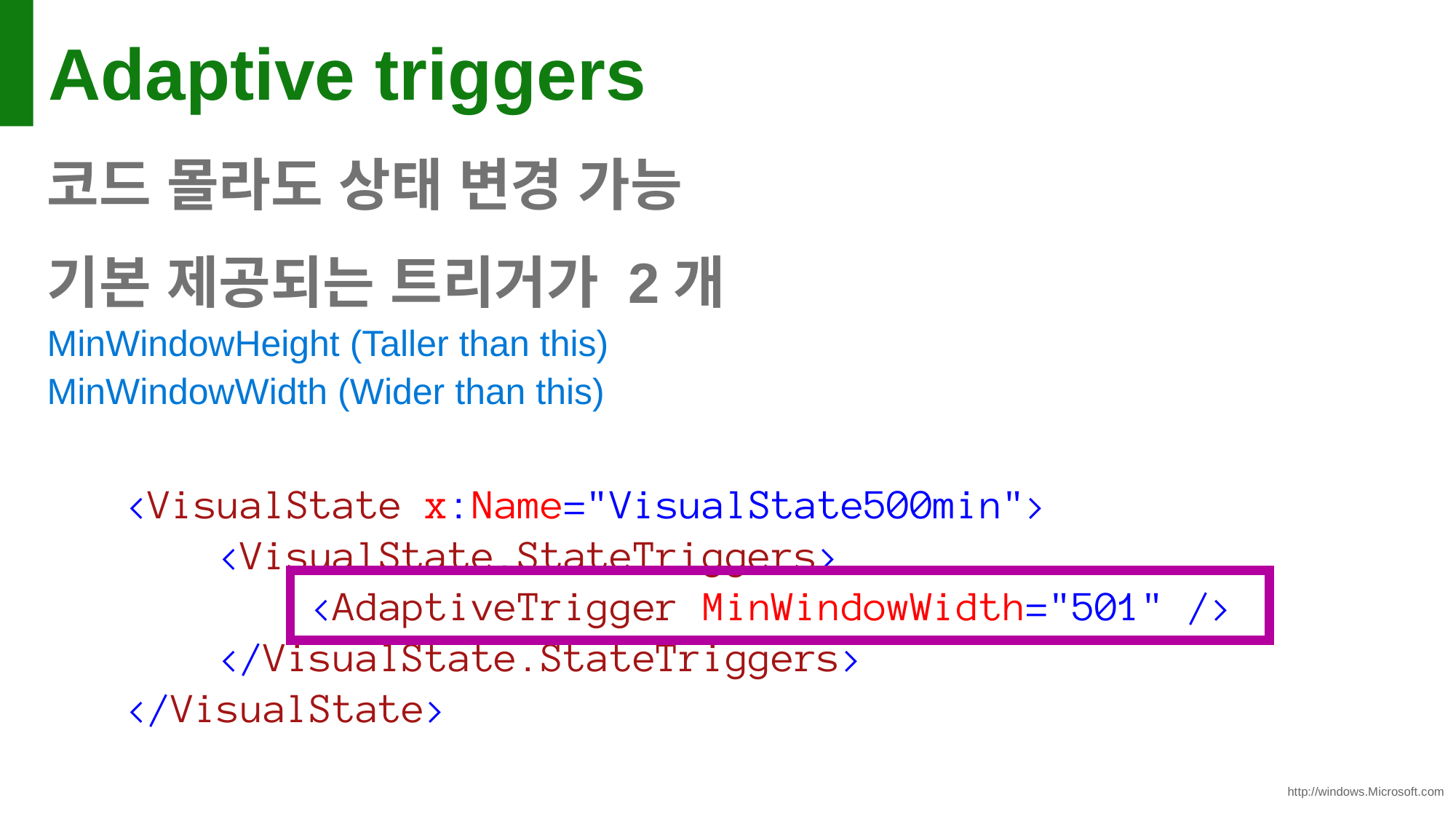

# Adaptive triggers
코드 몰라도 상태 변경 가능
기본 제공되는 트리거가 2개
MinWindowHeight (Taller than this)
MinWindowWidth (Wider than this)
<VisualState x:Name="VisualState500min">
    <VisualState.StateTriggers>
        <AdaptiveTrigger MinWindowWidth="501" />
    </VisualState.StateTriggers>
</VisualState>